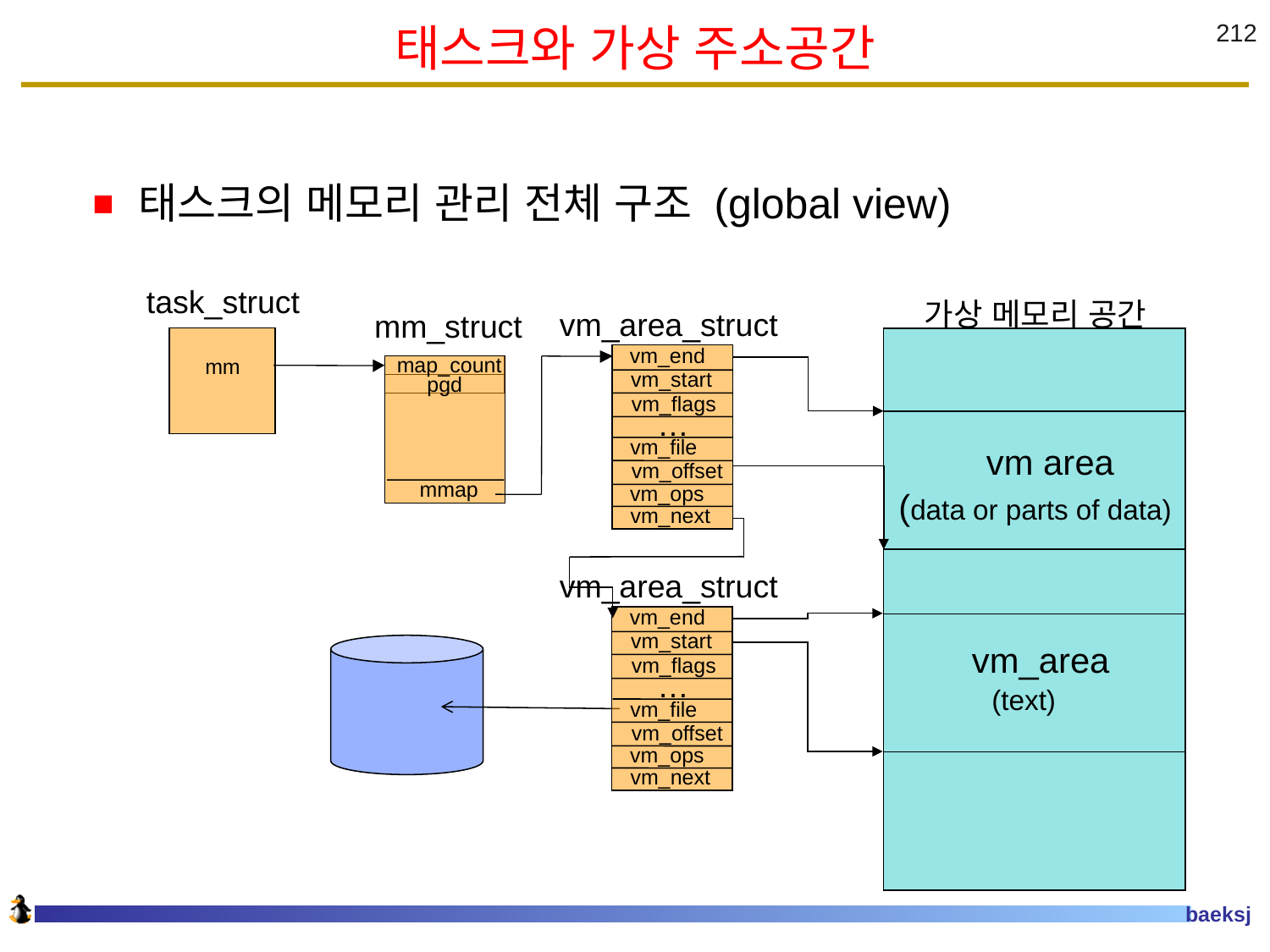

# 태스크와 가상 주소공간
212
태스크의 메모리 관리 전체 구조 (global view)
task_struct
가상 메모리 공간
vm_area_struct
mm_struct

vm_end

map_count
mm

vm_start

pgd

vm_flags

…

vm_file

         vm area
(data or parts of data)
vm_offset

mmap

vm_ops

vm_next

vm_area_struct

vm_end

vm_start

      vm_area
          (text)
vm_flags

…

vm_file

vm_offset

vm_ops

vm_next